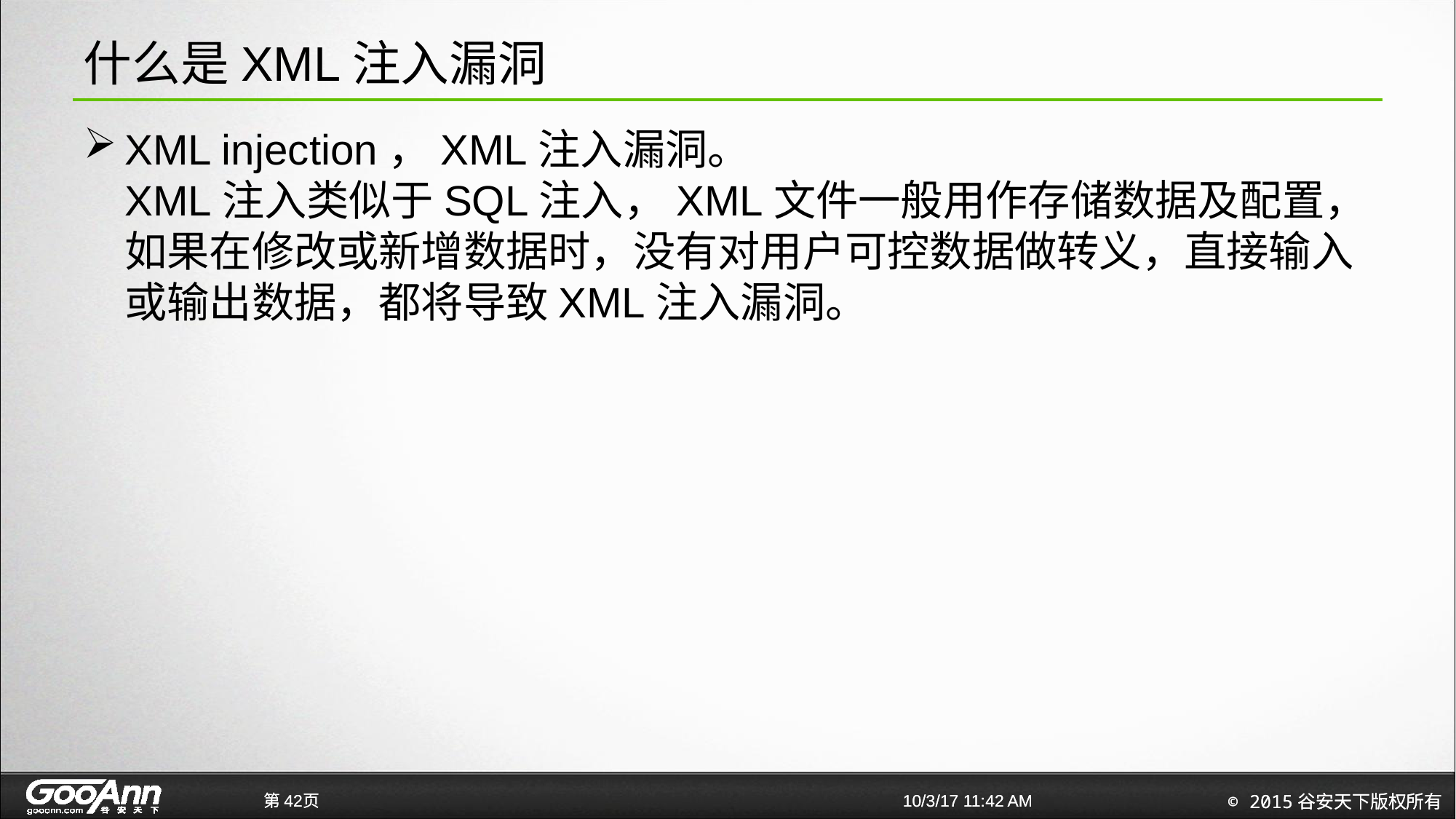

# 什么是XML注入漏洞
XML injection，XML注入漏洞。
XML注入类似于SQL注入，XML文件一般用作存储数据及配置，如果在修改或新增数据时，没有对用户可控数据做转义，直接输入或输出数据，都将导致XML注入漏洞。